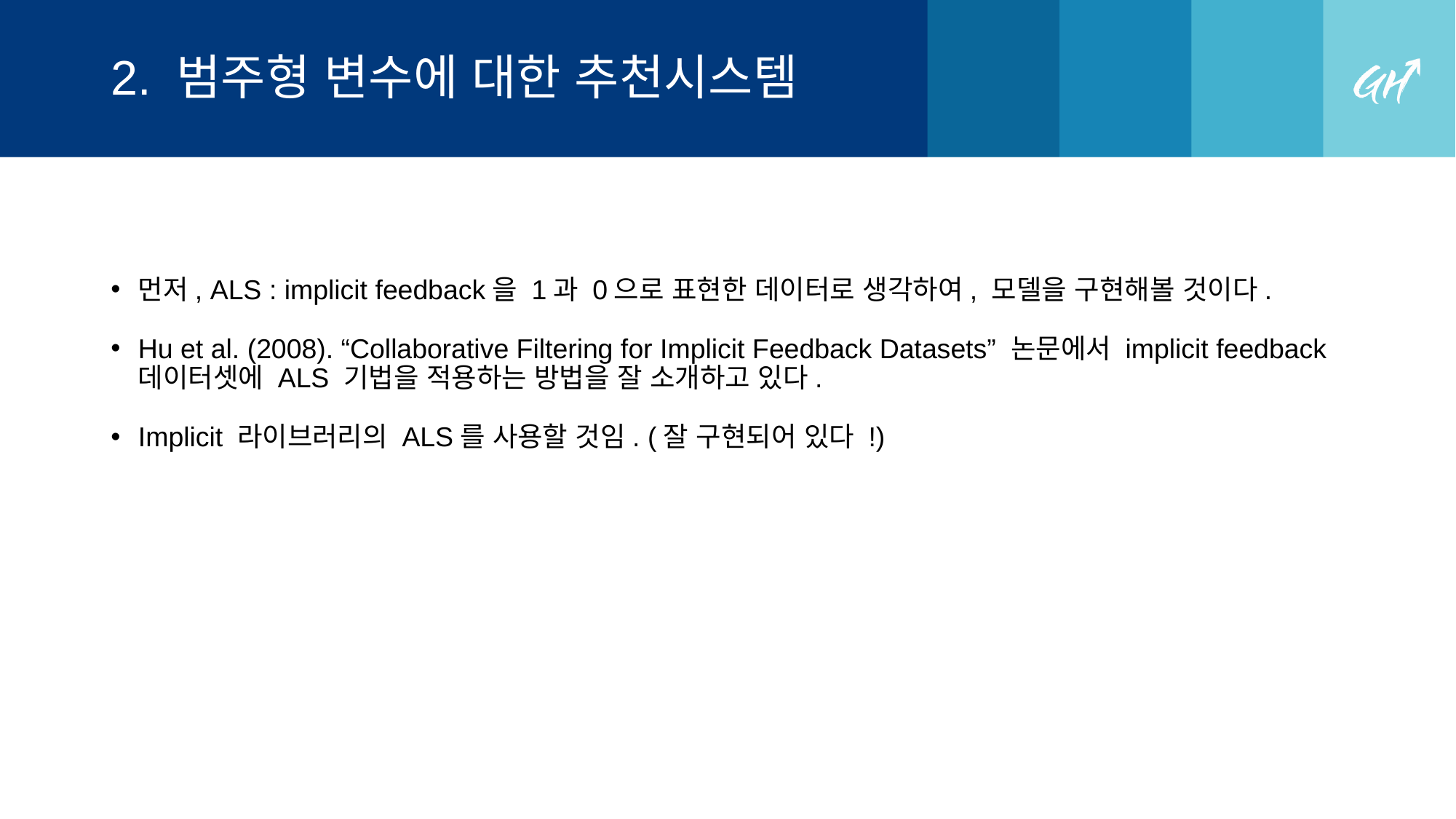

# 2. 범주형 변수에 대한 추천시스템
먼저, ALS : implicit feedback을 1과 0으로 표현한 데이터로 생각하여, 모델을 구현해볼 것이다.

Hu et al. (2008). “Collaborative Filtering for Implicit Feedback Datasets” 논문에서 implicit feedback 데이터셋에 ALS 기법을 적용하는 방법을 잘 소개하고 있다.

Implicit 라이브러리의 ALS를 사용할 것임. (잘 구현되어 있다 !)